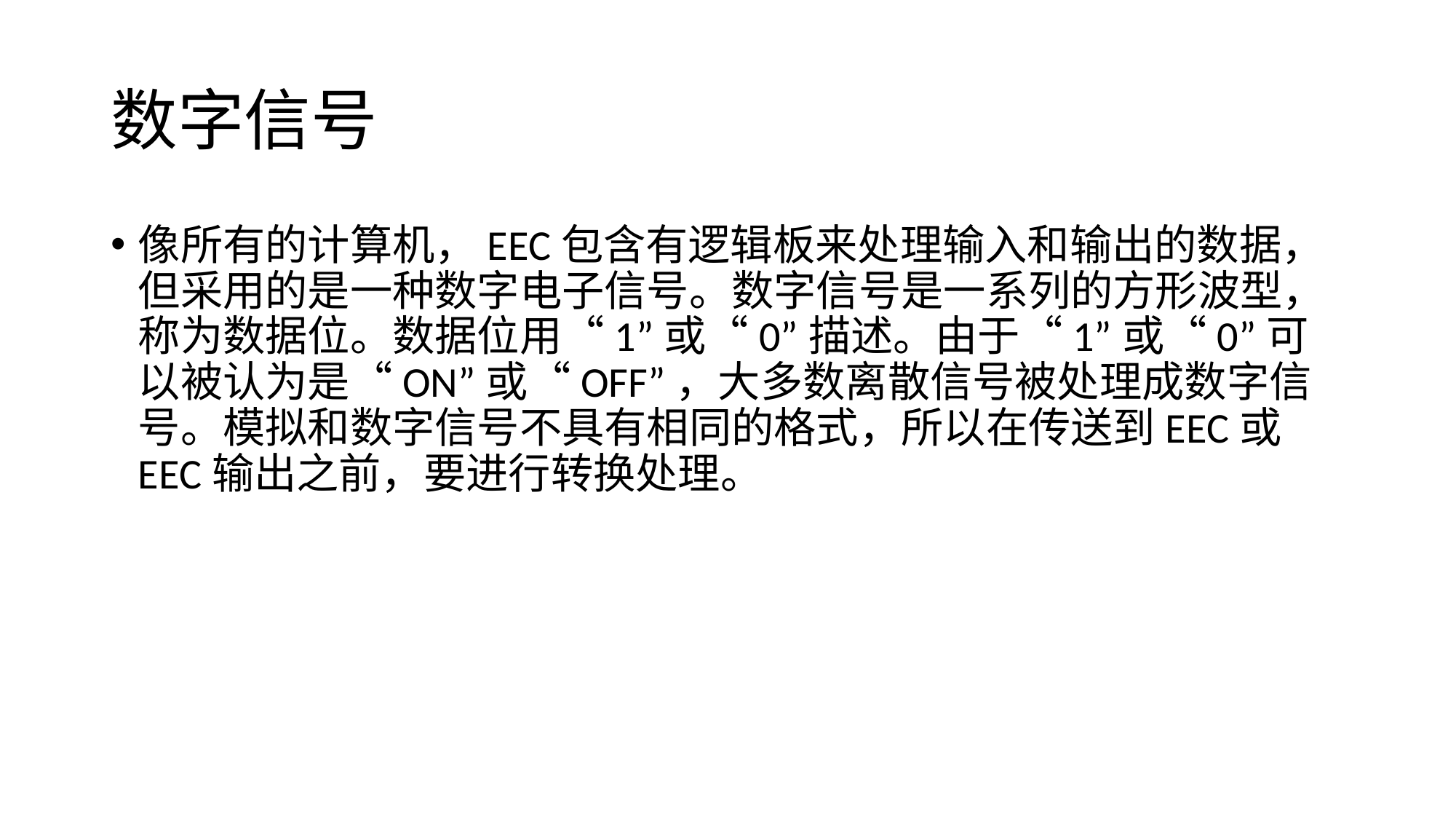

# 数字信号
像所有的计算机，EEC包含有逻辑板来处理输入和输出的数据，但采用的是一种数字电子信号。数字信号是一系列的方形波型，称为数据位。数据位用“1”或“0”描述。由于“1”或“0”可以被认为是“ON”或“OFF”，大多数离散信号被处理成数字信号。模拟和数字信号不具有相同的格式，所以在传送到EEC或EEC输出之前，要进行转换处理。